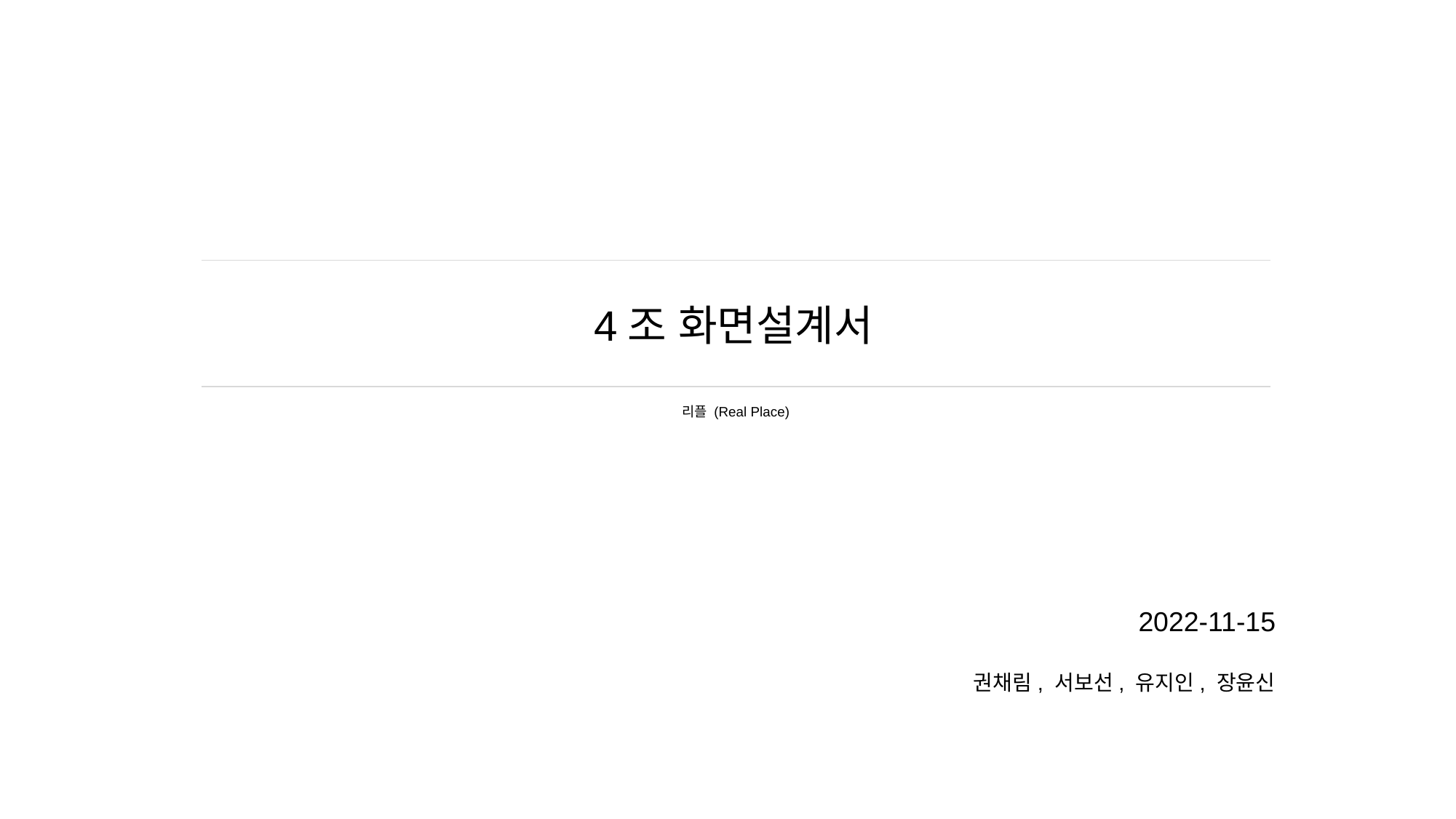

# 4조 화면설계서
리플 (Real Place)
2022-11-15

권채림, 서보선, 유지인, 장윤신